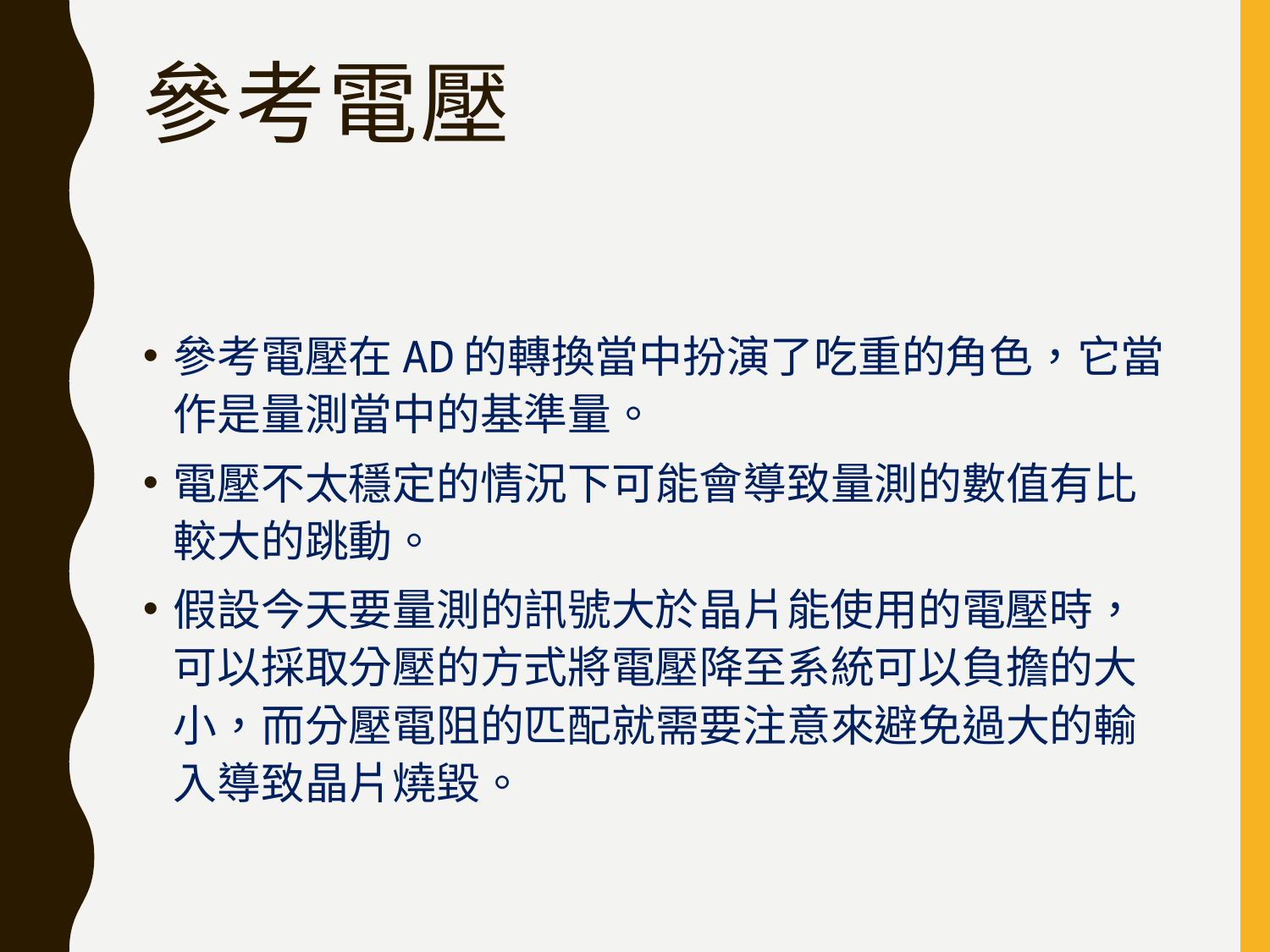

# 參考電壓
參考電壓在AD的轉換當中扮演了吃重的角色，它當作是量測當中的基準量。
電壓不太穩定的情況下可能會導致量測的數值有比較大的跳動。
假設今天要量測的訊號大於晶片能使用的電壓時，可以採取分壓的方式將電壓降至系統可以負擔的大小，而分壓電阻的匹配就需要注意來避免過大的輸入導致晶片燒毀。